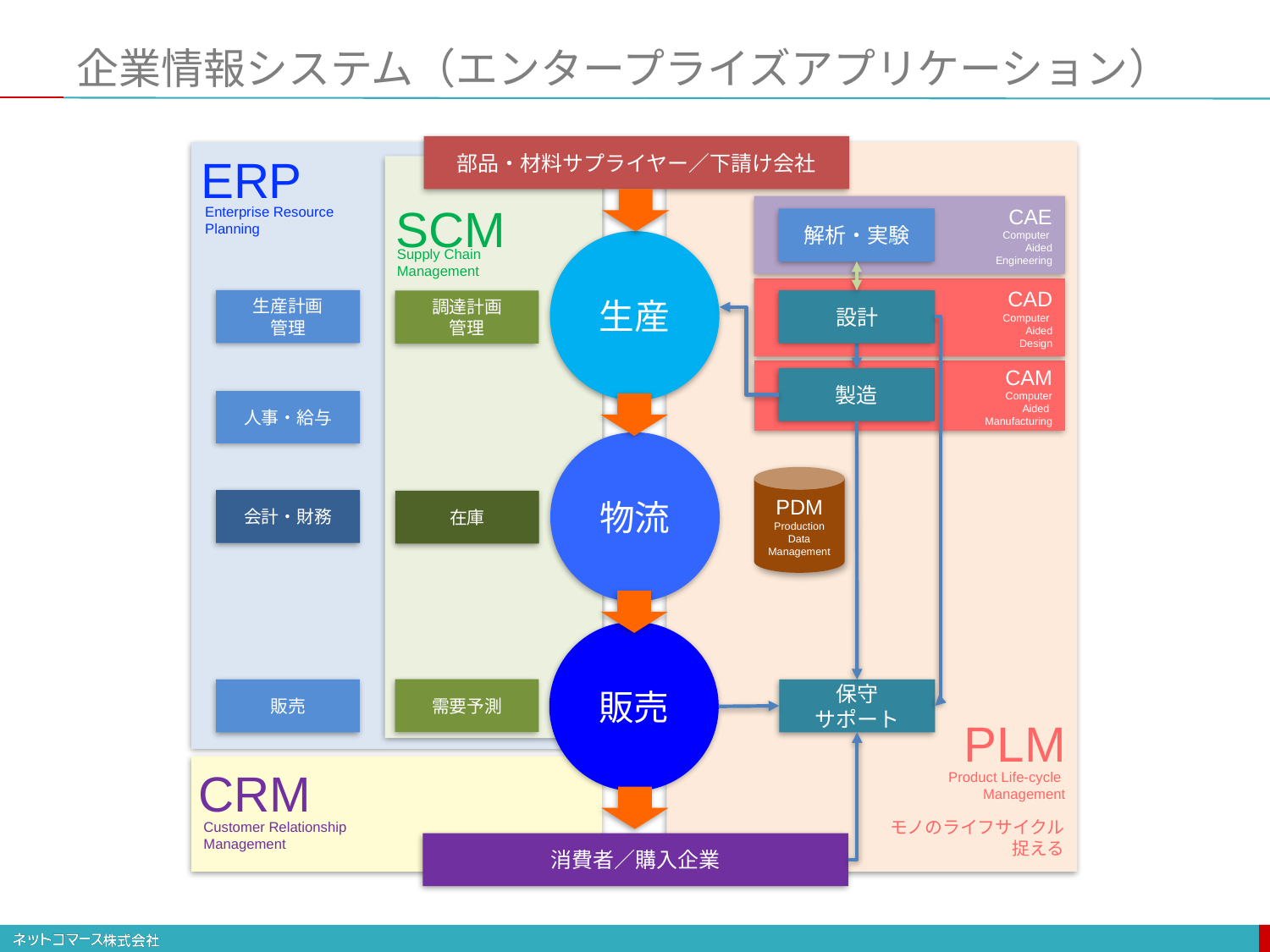

# 企業情報システム（エンタープライズアプリケーション）
部品・材料サプライヤー／下請け会社

ERP

SCM
CAE
Computer
Aided
Engineering
Enterprise Resource
Planning
解析・実験
生産
Supply Chain Management
CAD
Computer
Aided
Design
生産計画
管理
設計
調達計画
管理
CAM
Computer
Aided
Manufacturing
製造
人事・給与

物流
PDM
Production Data Management
会計・財務
在庫

販売
需要予測
保守
サポート
販売
PLM

CRM
Product Life-cycle
Management

モノのライフサイクル
捉える
Customer Relationship
Management
消費者／購入企業